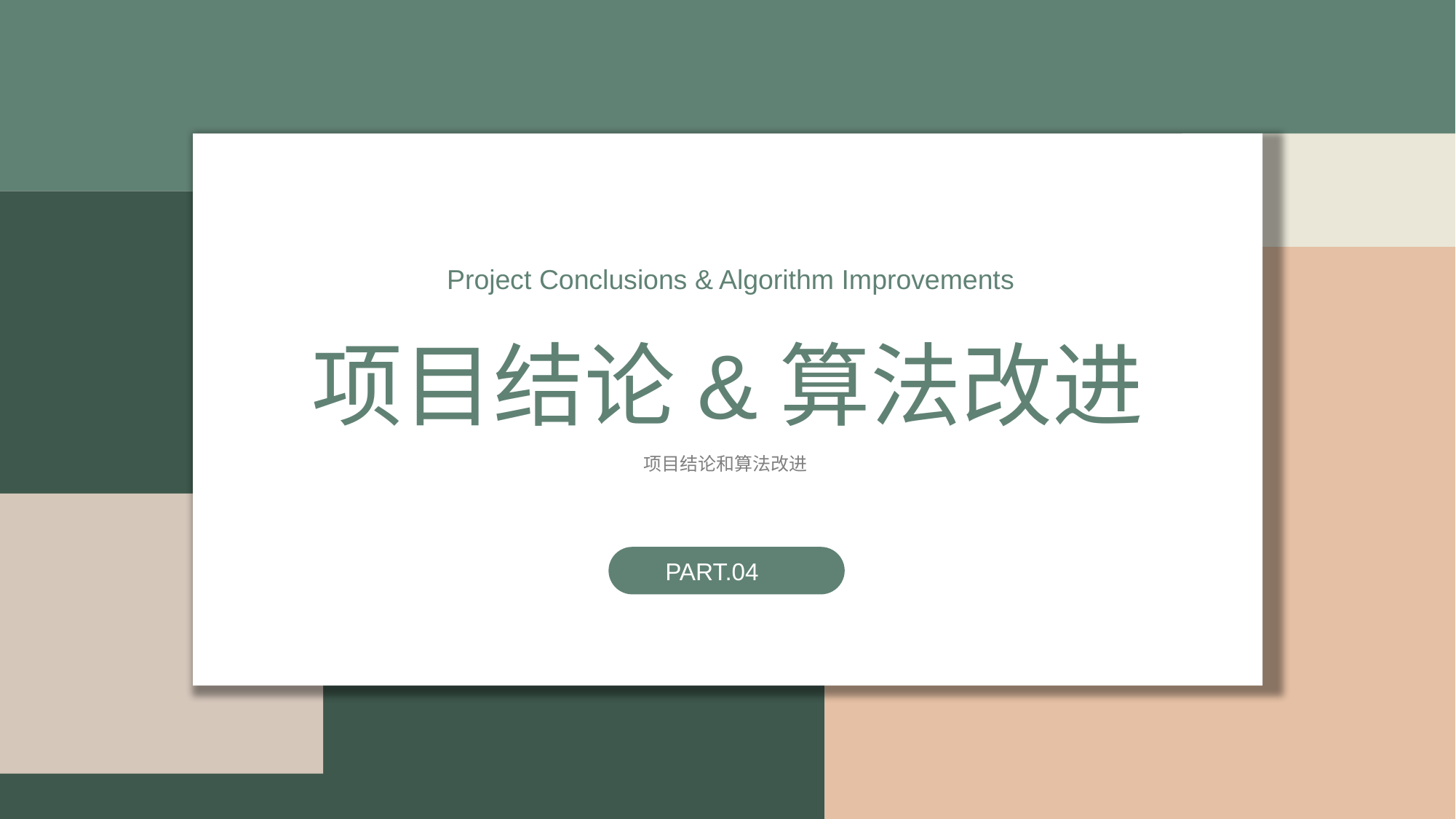

Project Conclusions & Algorithm Improvements

项目结论&算法改进
项目结论和算法改进

PART.04